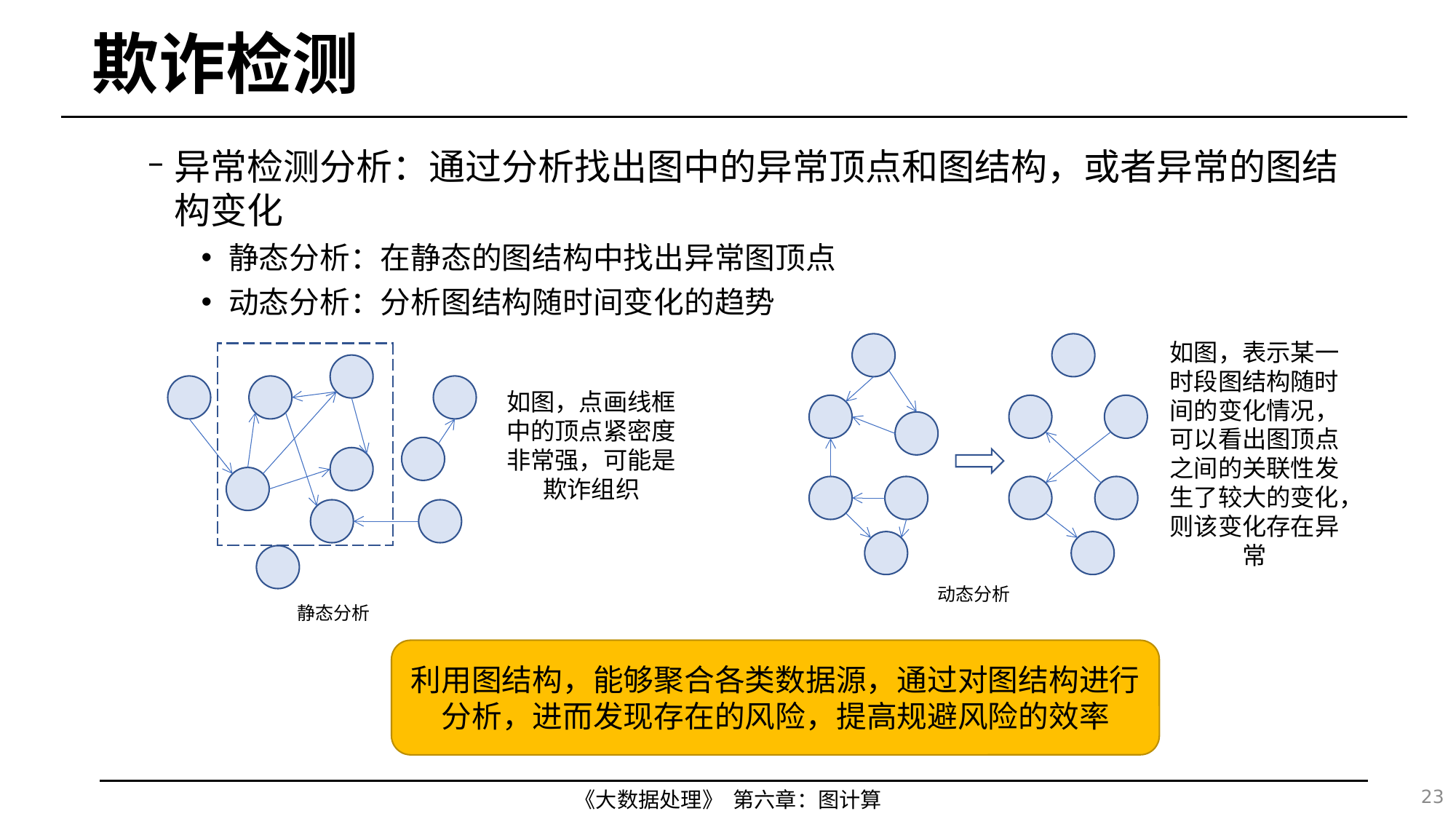

# 欺诈检测
异常检测分析：通过分析找出图中的异常顶点和图结构，或者异常的图结构变化
静态分析：在静态的图结构中找出异常图顶点
动态分析：分析图结构随时间变化的趋势
如图，表示某一时段图结构随时间的变化情况，可以看出图顶点之间的关联性发生了较大的变化，则该变化存在异常

如图，点画线框中的顶点紧密度非常强，可能是欺诈组织
动态分析
静态分析
利用图结构，能够聚合各类数据源，通过对图结构进行分析，进而发现存在的风险，提高规避风险的效率
23